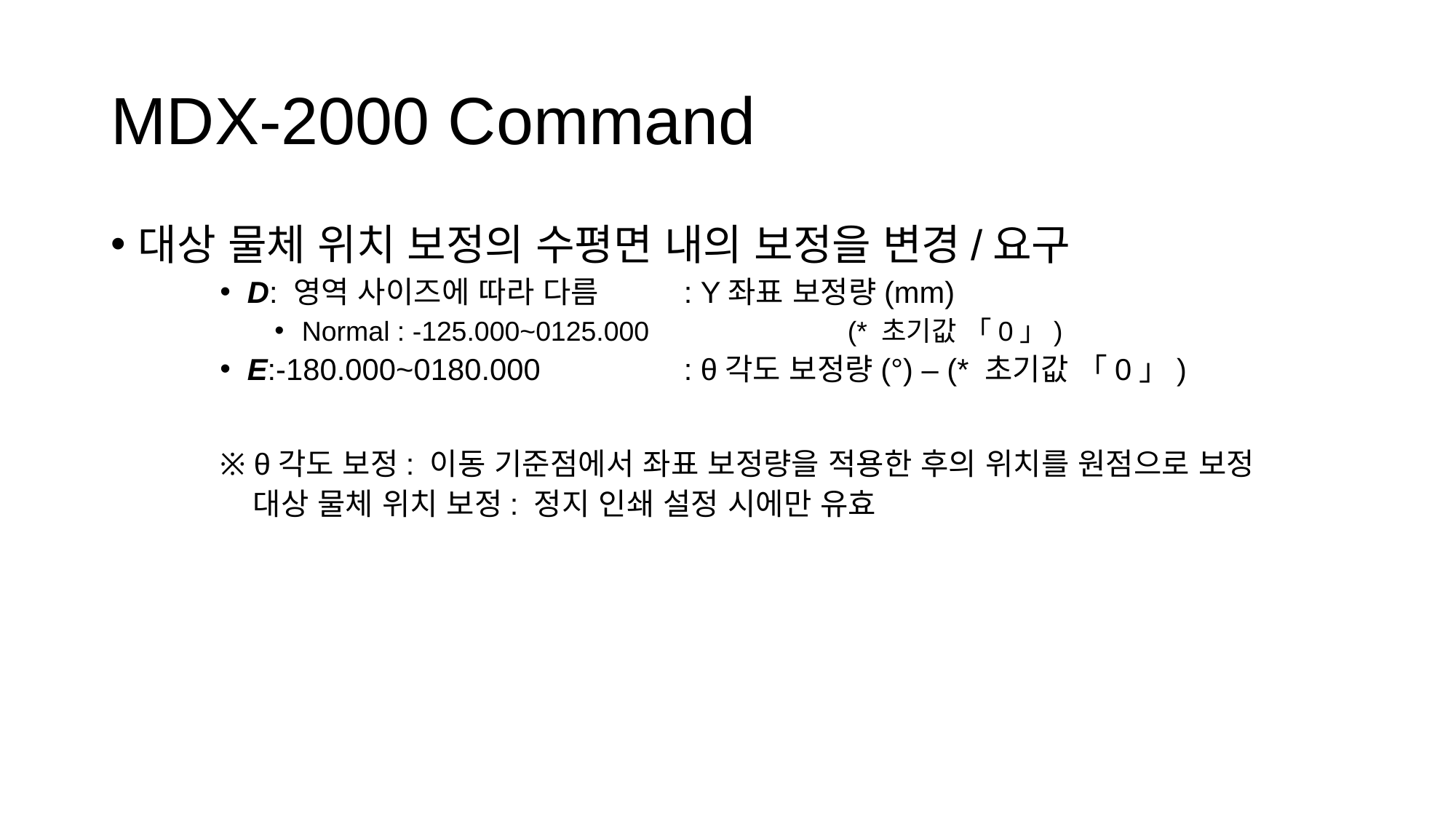

# MDX-2000 Command
대상 물체 위치 보정의 수평면 내의 보정을 변경/요구
D: 영역 사이즈에 따라 다름	: Y좌표 보정량(mm)
Normal : -125.000~0125.000		(* 초기값 「0」)
E:-180.000~0180.000		: θ각도 보정량(°) – (* 초기값 「0」)

※ θ각도 보정: 이동 기준점에서 좌표 보정량을 적용한 후의 위치를 원점으로 보정
   대상 물체 위치 보정: 정지 인쇄 설정 시에만 유효